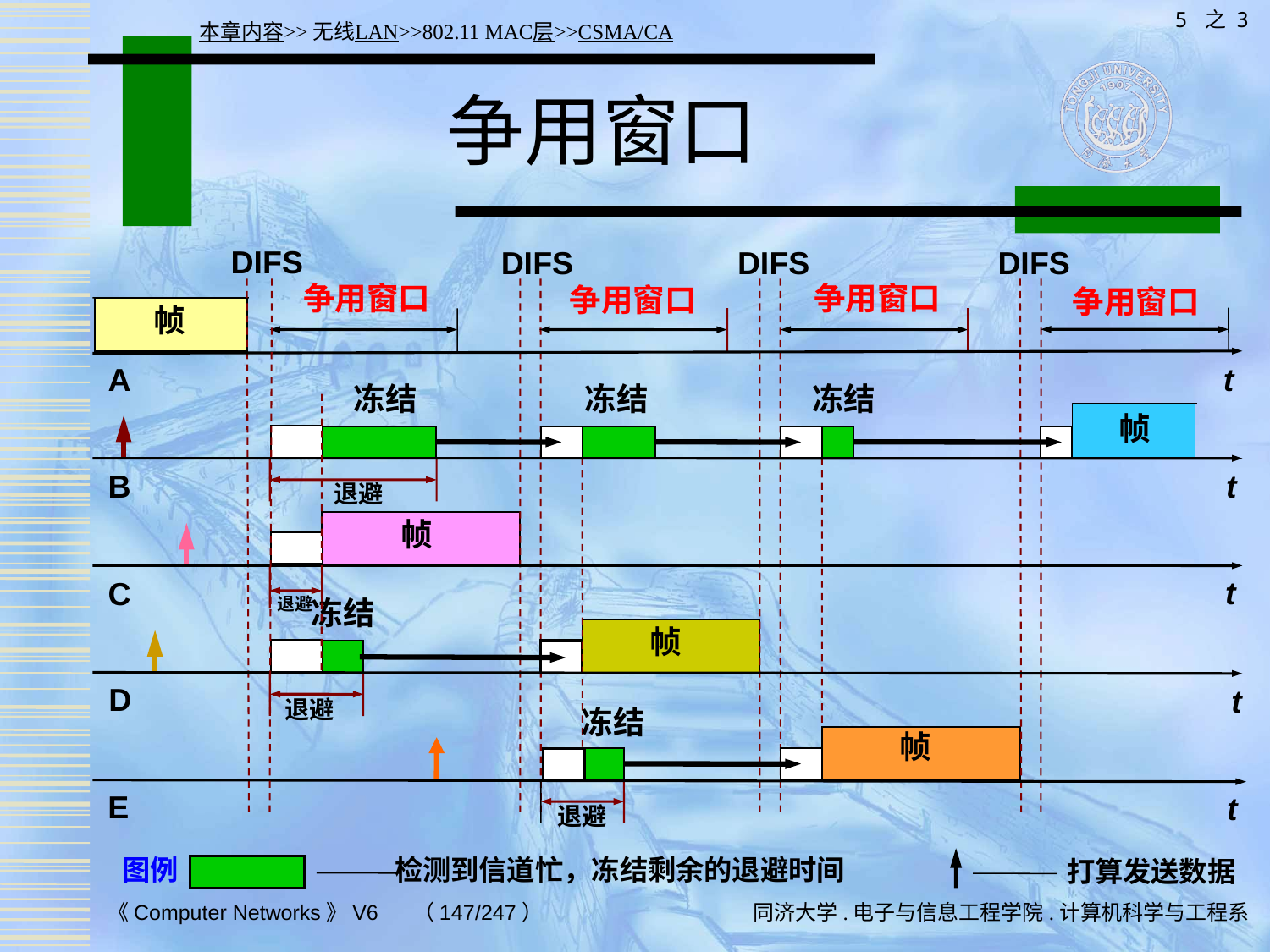

5 之 3
本章内容>>无线LAN>>802.11 MAC层>>CSMA/CA
# 争用窗口
DIFS
DIFS
DIFS
DIFS
争用窗口
争用窗口
争用窗口
争用窗口

帧

t
A
冻结
冻结
冻结

帧

B
t
退避

帧

t
C
退避
冻结

帧

D
t
退避

冻结
帧

E
t
退避

图例                                  检测到信道忙，冻结剩余的退避时间
打算发送数据